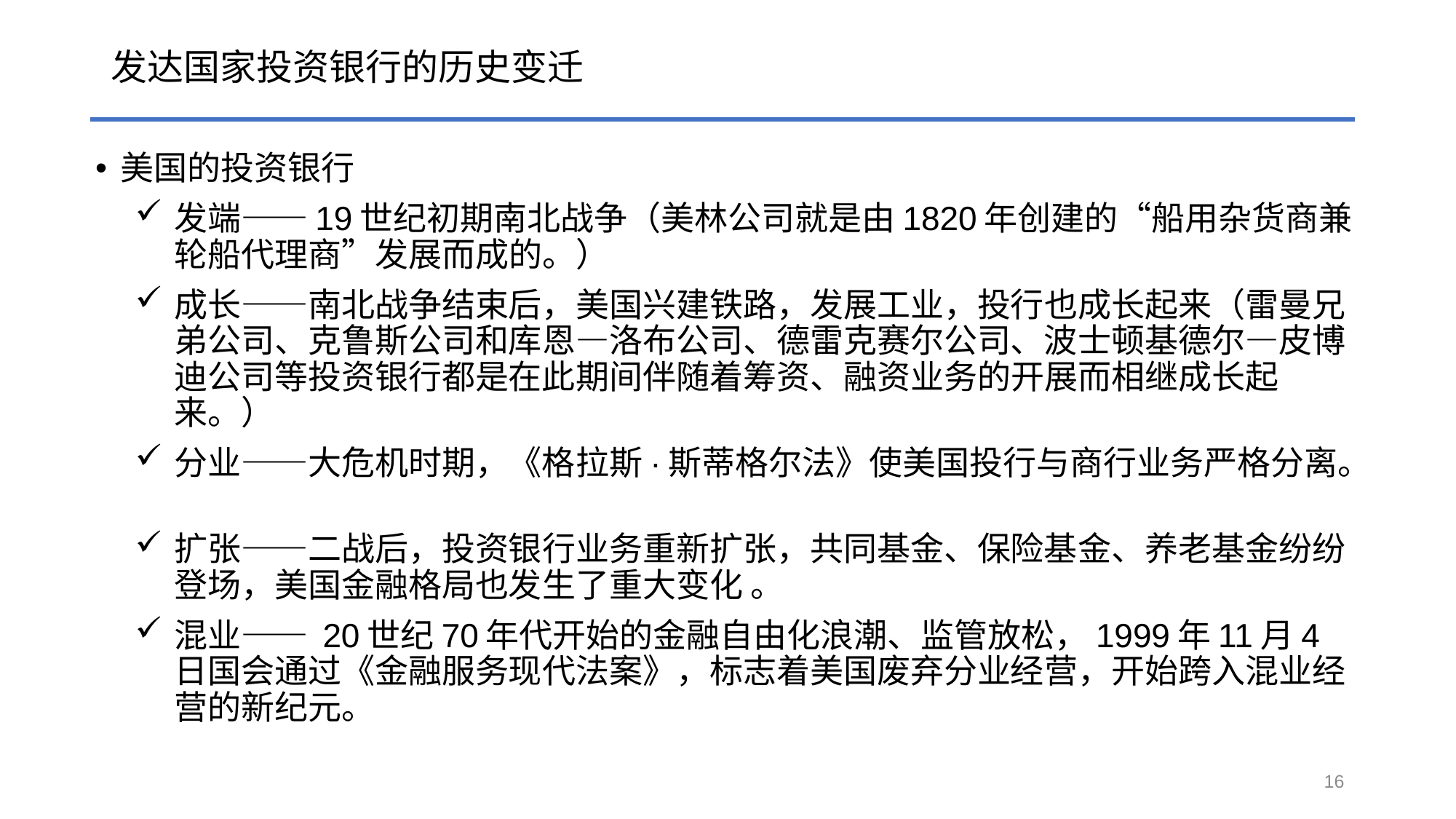

# 发达国家投资银行的历史变迁
美国的投资银行
发端——19世纪初期南北战争（美林公司就是由1820年创建的“船用杂货商兼轮船代理商”发展而成的。）
成长——南北战争结束后，美国兴建铁路，发展工业，投行也成长起来（雷曼兄弟公司、克鲁斯公司和库恩—洛布公司、德雷克赛尔公司、波士顿基德尔—皮博迪公司等投资银行都是在此期间伴随着筹资、融资业务的开展而相继成长起来。）
分业——大危机时期，《格拉斯·斯蒂格尔法》使美国投行与商行业务严格分离。
扩张——二战后，投资银行业务重新扩张，共同基金、保险基金、养老基金纷纷登场，美国金融格局也发生了重大变化 。
混业—— 20世纪70年代开始的金融自由化浪潮、监管放松，1999年11月4日国会通过《金融服务现代法案》，标志着美国废弃分业经营，开始跨入混业经营的新纪元。

16